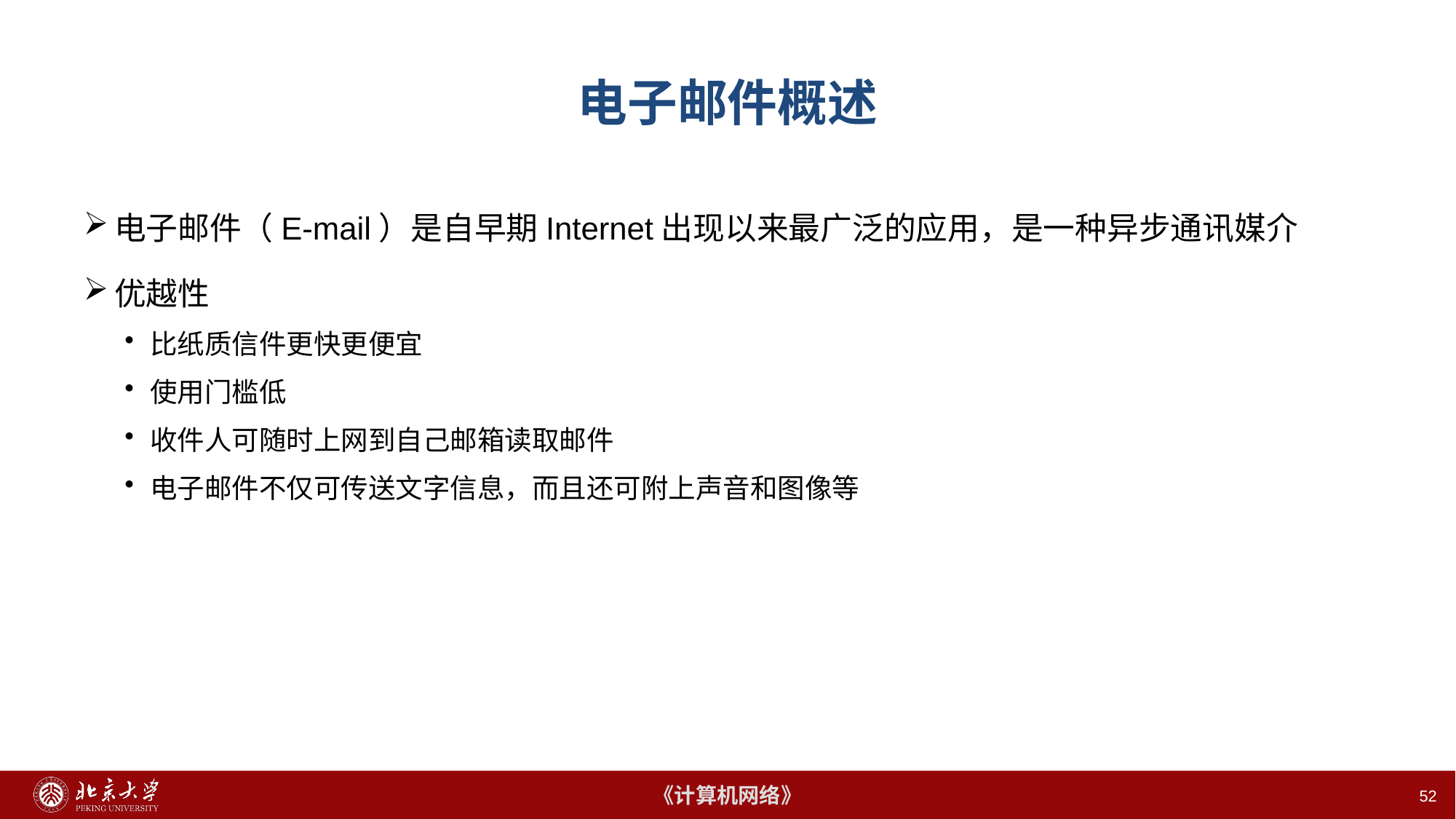

52
# 电子邮件概述
电子邮件（E-mail）是自早期Internet出现以来最广泛的应用，是一种异步通讯媒介
优越性
比纸质信件更快更便宜
使用门槛低
收件人可随时上网到自己邮箱读取邮件
电子邮件不仅可传送文字信息，而且还可附上声音和图像等